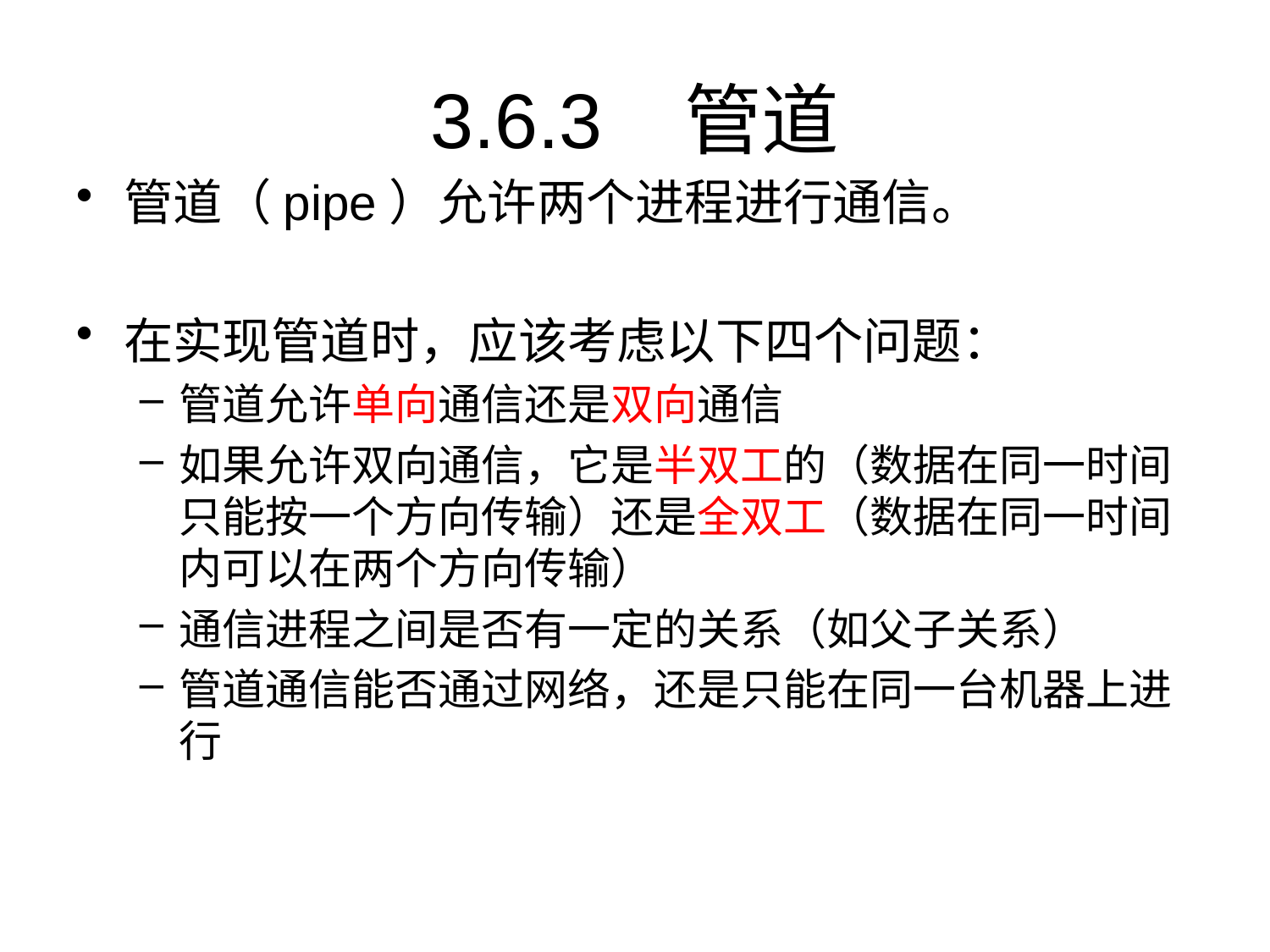

# 3.6.3	管道
管道（pipe）允许两个进程进行通信。

在实现管道时，应该考虑以下四个问题：
管道允许单向通信还是双向通信
如果允许双向通信，它是半双工的（数据在同一时间只能按一个方向传输）还是全双工（数据在同一时间内可以在两个方向传输）
通信进程之间是否有一定的关系（如父子关系）
管道通信能否通过网络，还是只能在同一台机器上进行